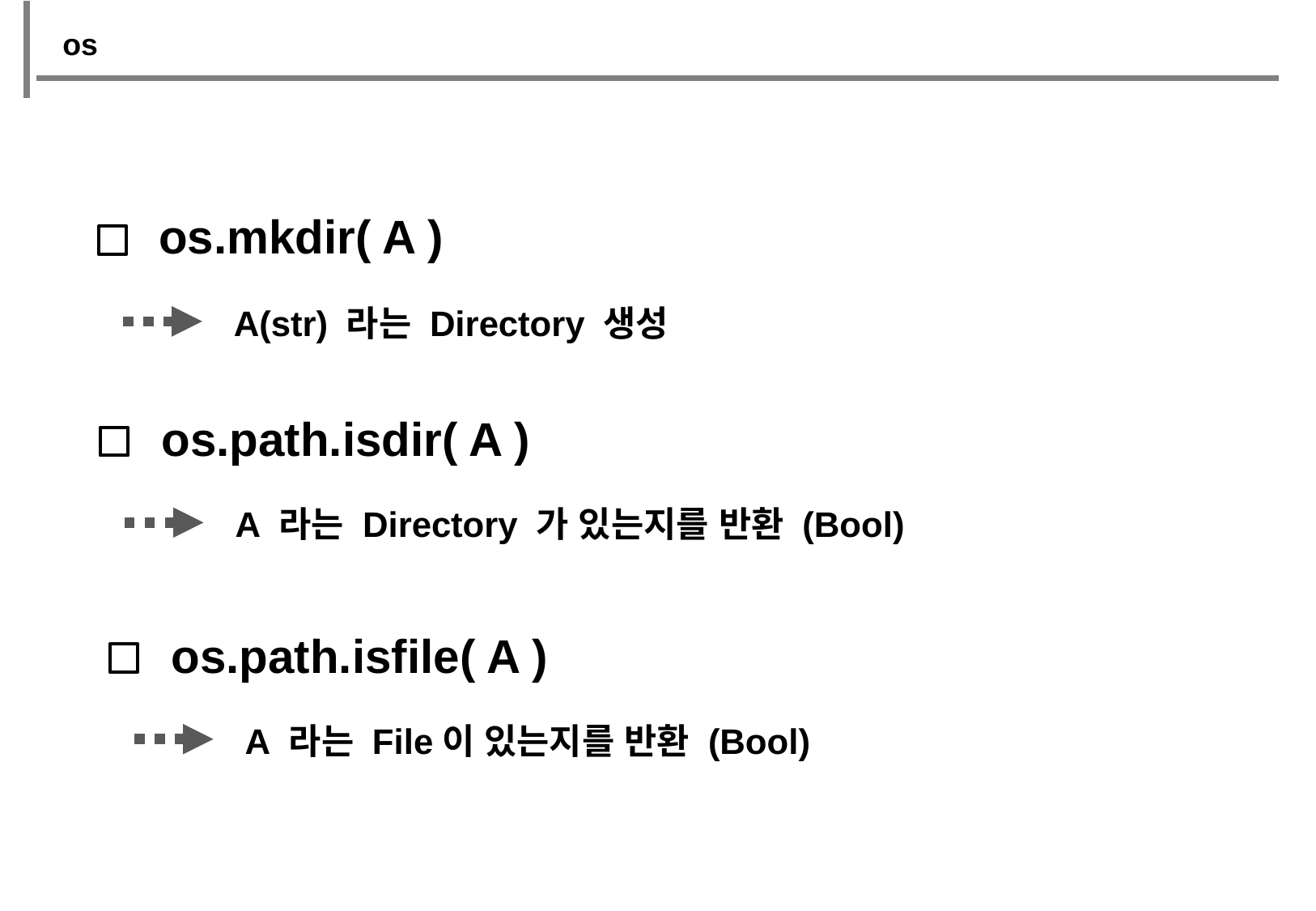

os

os.mkdir( A )

A(str) 라는 Directory 생성
os.path.isdir( A )

A 라는 Directory 가 있는지를 반환 (Bool)
os.path.isfile( A )

A 라는 File이 있는지를 반환 (Bool)